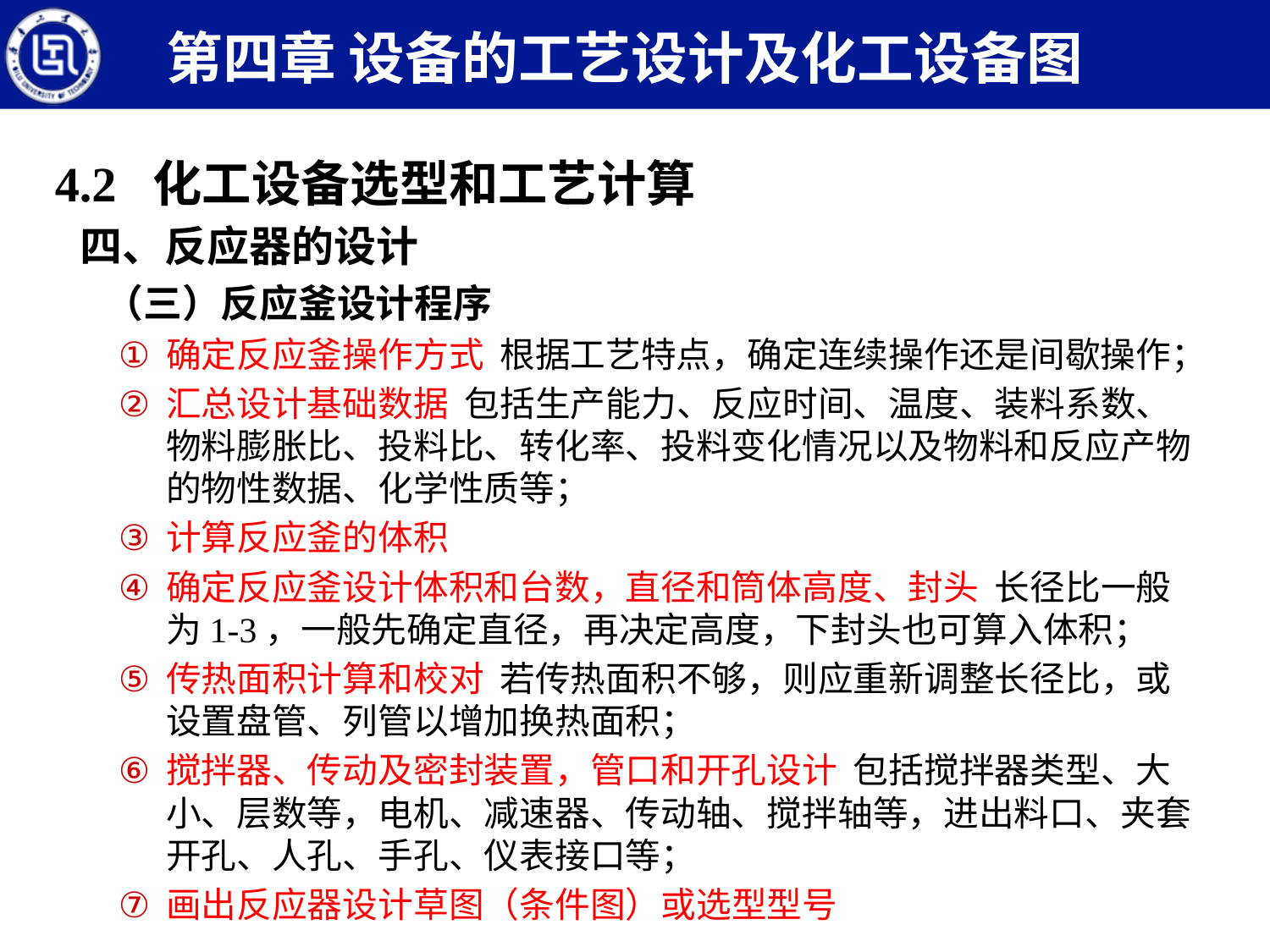

第四章 设备的工艺设计及化工设备图
4.2  化工设备选型和工艺计算
四、反应器的设计
（三）反应釜设计程序
确定反应釜操作方式  根据工艺特点，确定连续操作还是间歇操作；
汇总设计基础数据  包括生产能力、反应时间、温度、装料系数、物料膨胀比、投料比、转化率、投料变化情况以及物料和反应产物的物性数据、化学性质等；
计算反应釜的体积
确定反应釜设计体积和台数，直径和筒体高度、封头  长径比一般为1-3，一般先确定直径，再决定高度，下封头也可算入体积；
传热面积计算和校对  若传热面积不够，则应重新调整长径比，或设置盘管、列管以增加换热面积；
搅拌器、传动及密封装置，管口和开孔设计  包括搅拌器类型、大小、层数等，电机、减速器、传动轴、搅拌轴等，进出料口、夹套开孔、人孔、手孔、仪表接口等；
画出反应器设计草图（条件图）或选型型号